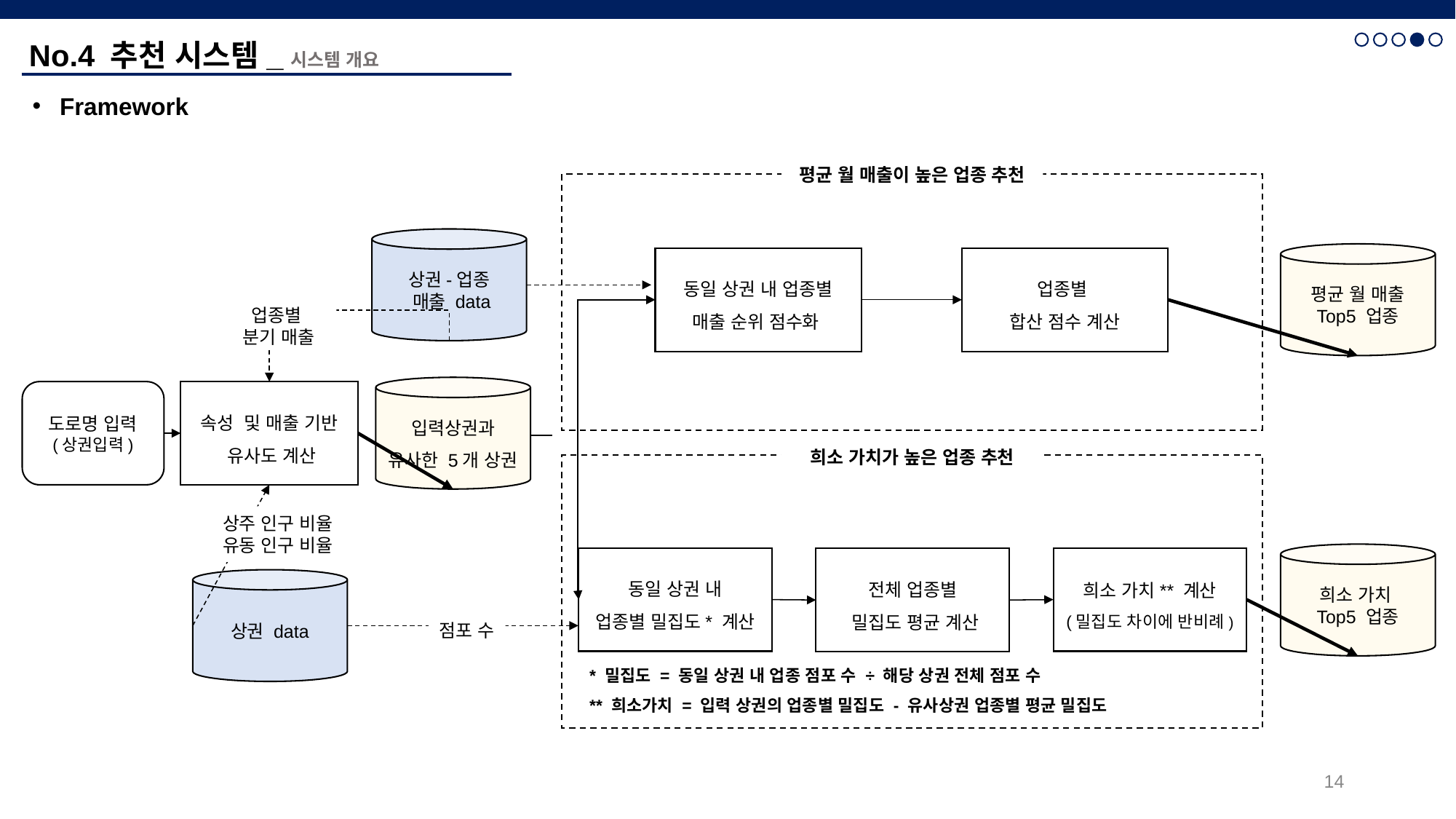

No.4 추천 시스템_시스템 개요

Framework

평균 월 매출이 높은 업종 추천

상권-업종
 매출 data
평균 월 매출
Top5 업종
동일 상권 내 업종별
매출 순위 점수화
업종별
합산 점수 계산
업종별
분기 매출
입력상권과
유사한 5개 상권
도로명 입력
(상권입력)
속성  및 매출 기반
 유사도 계산
희소 가치가 높은 업종 추천

상주 인구 비율
유동 인구 비율
희소 가치
Top5 업종
동일 상권 내
업종별 밀집도* 계산
희소 가치** 계산
(밀집도 차이에 반비례)
전체 업종별
 밀집도 평균 계산
상권 data
점포 수
* 밀집도 = 동일 상권 내 업종 점포 수 ÷ 해당 상권 전체 점포 수
** 희소가치 = 입력 상권의 업종별 밀집도 - 유사상권 업종별 평균 밀집도
14